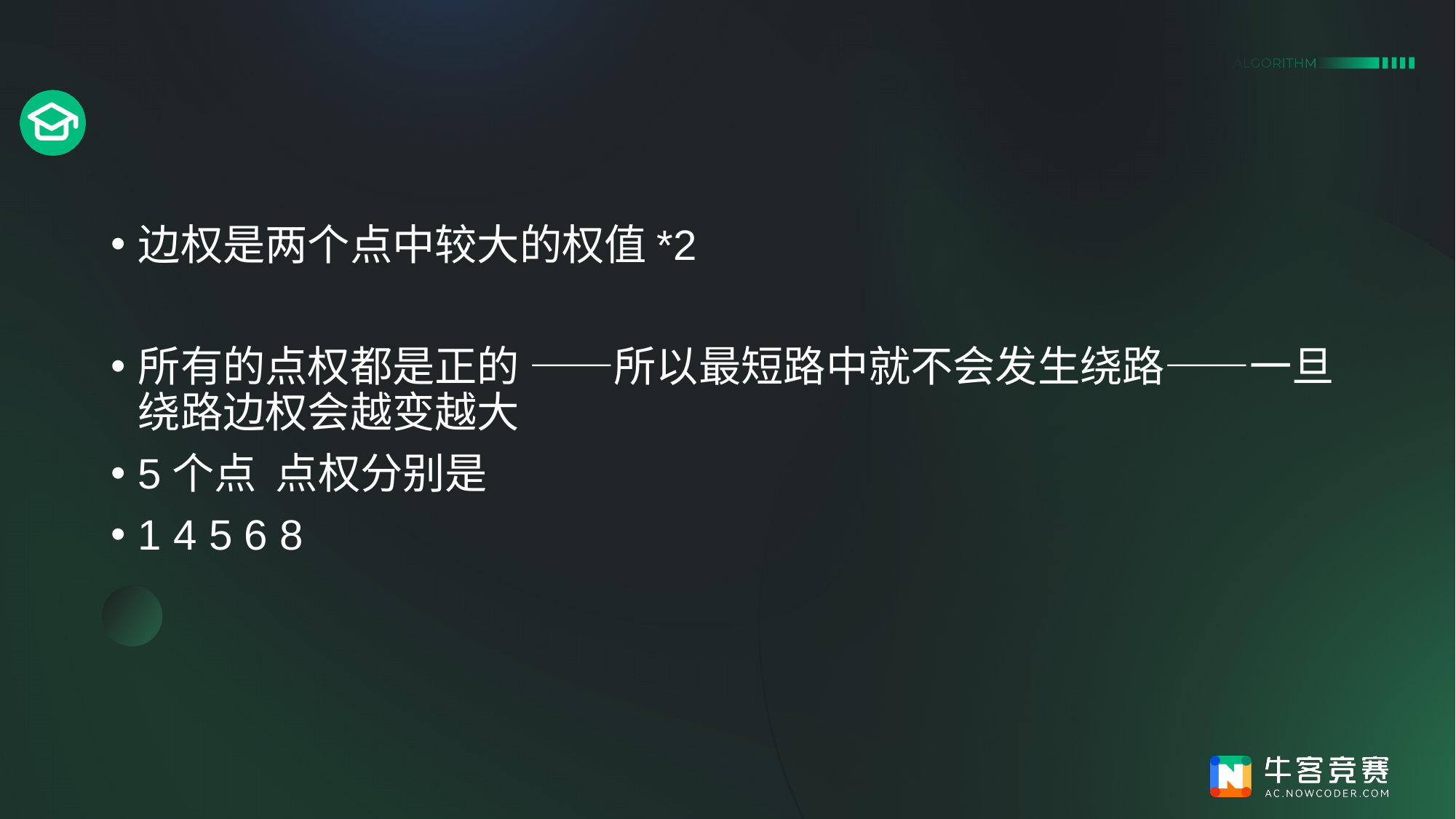

#
边权是两个点中较大的权值*2

所有的点权都是正的 ——所以最短路中就不会发生绕路——一旦绕路边权会越变越大
5个点  点权分别是
1 4 5 6 8